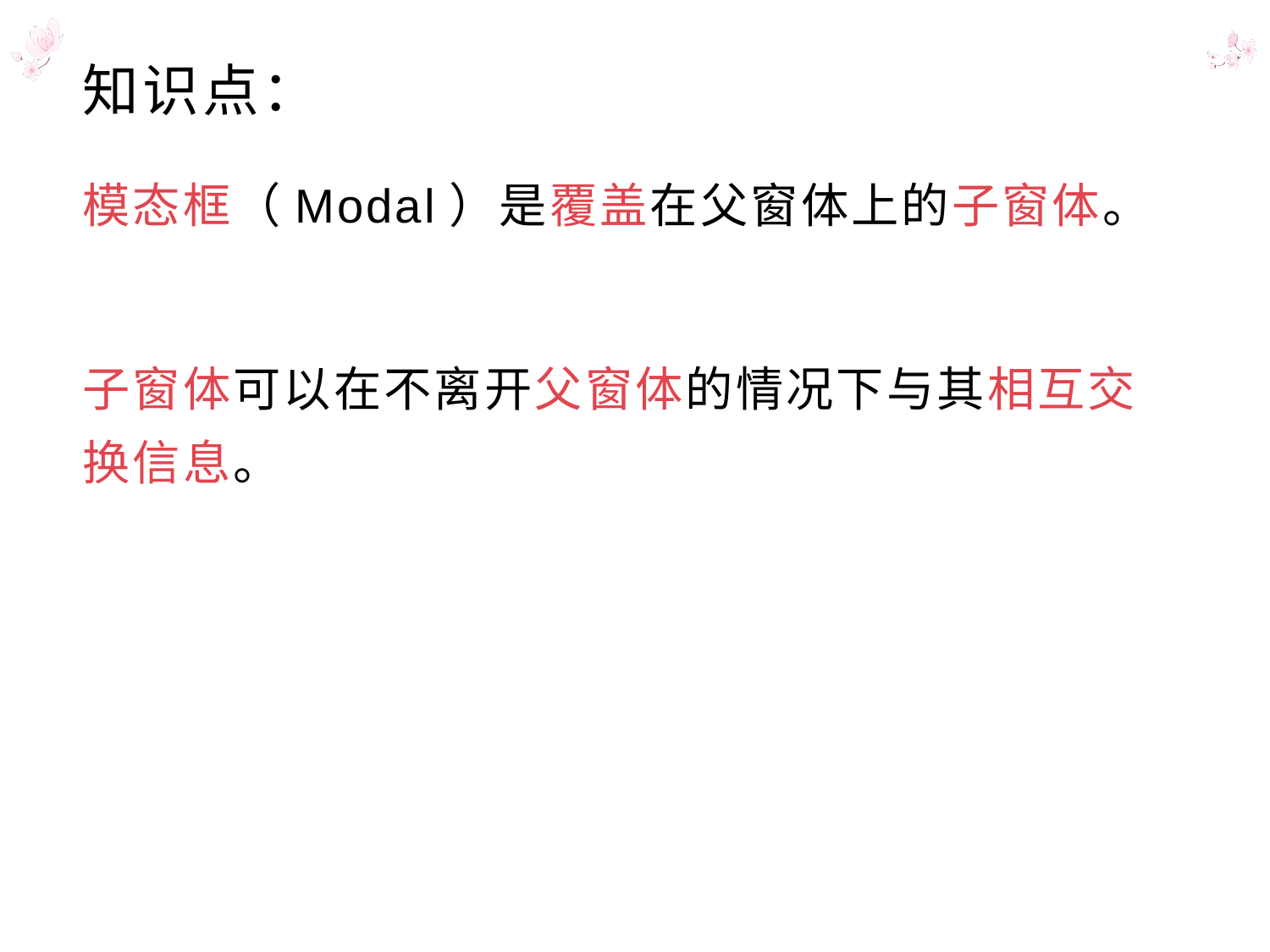

# 知识点：
模态框（Modal）是覆盖在父窗体上的子窗体。

子窗体可以在不离开父窗体的情况下与其相互交换信息。